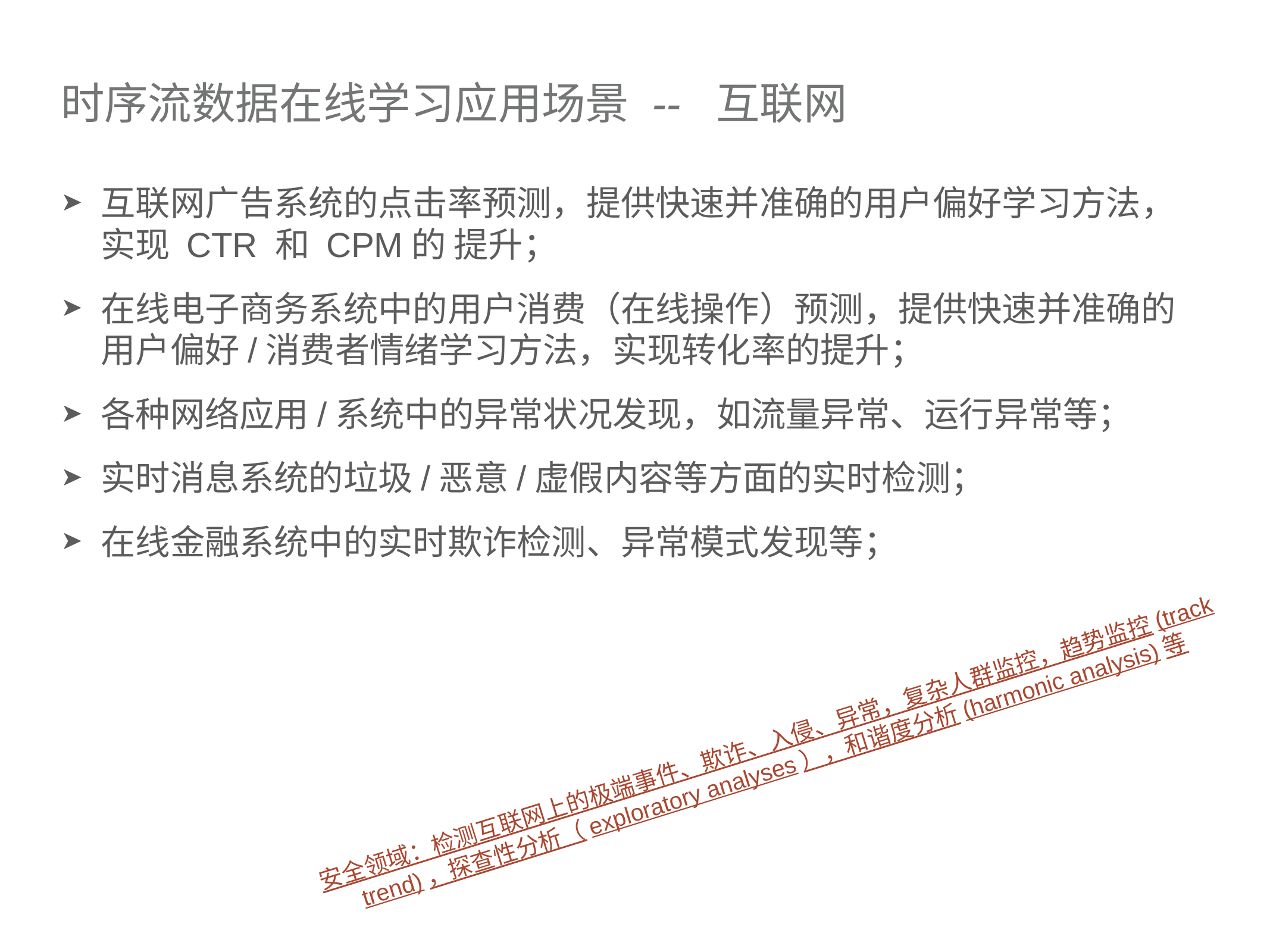

27
# 时序流数据在线学习应用场景 --  互联网

互联网广告系统的点击率预测，提供快速并准确的用户偏好学习方法，实现 CTR 和 CPM的 提升；
在线电子商务系统中的用户消费（在线操作）预测，提供快速并准确的用户偏好/消费者情绪学习方法，实现转化率的提升；
各种网络应用/系统中的异常状况发现，如流量异常、运行异常等；
实时消息系统的垃圾/恶意/虚假内容等方面的实时检测；
在线金融系统中的实时欺诈检测、异常模式发现等；
安全领域：检测互联网上的极端事件、欺诈、入侵、异常，复杂人群监控，趋势监控(track trend)，探查性分析（exploratory analyses），和谐度分析(harmonic analysis)等